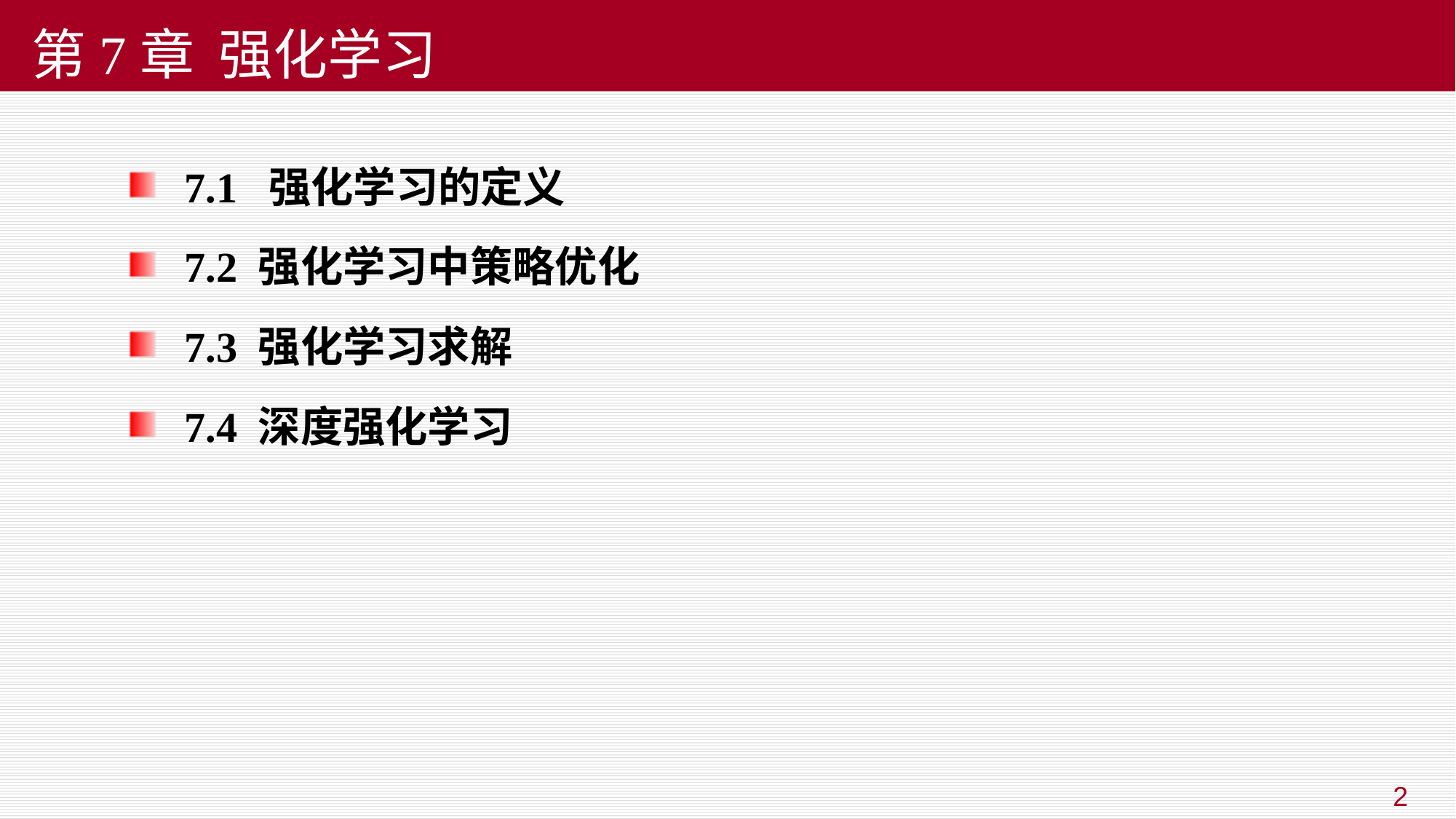

# 第7章  强化学习
7.1  强化学习的定义
7.2 强化学习中策略优化
7.3 强化学习求解
7.4 深度强化学习
2